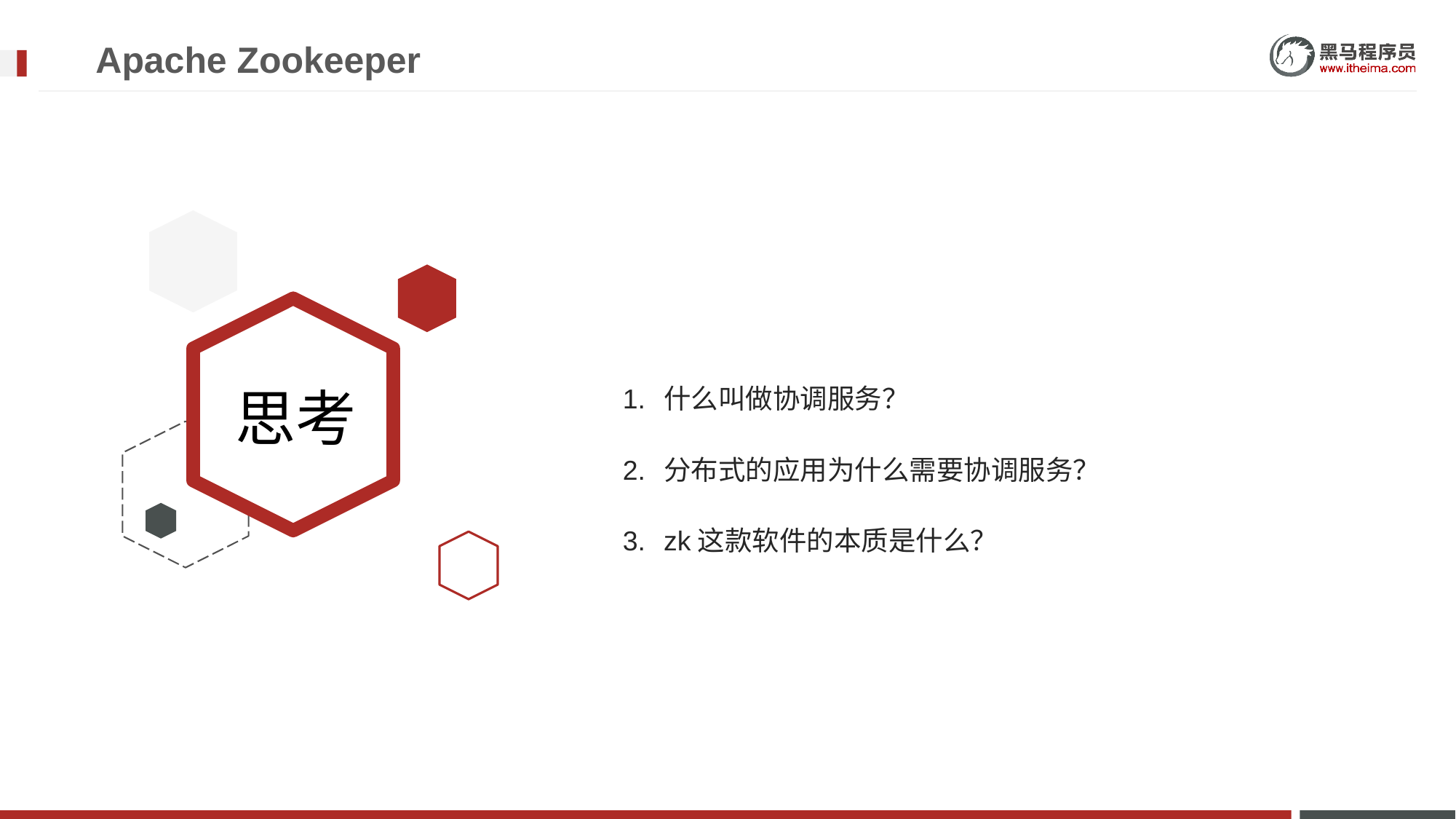

# Apache Zookeeper
什么叫做协调服务？
分布式的应用为什么需要协调服务？
zk这款软件的本质是什么？